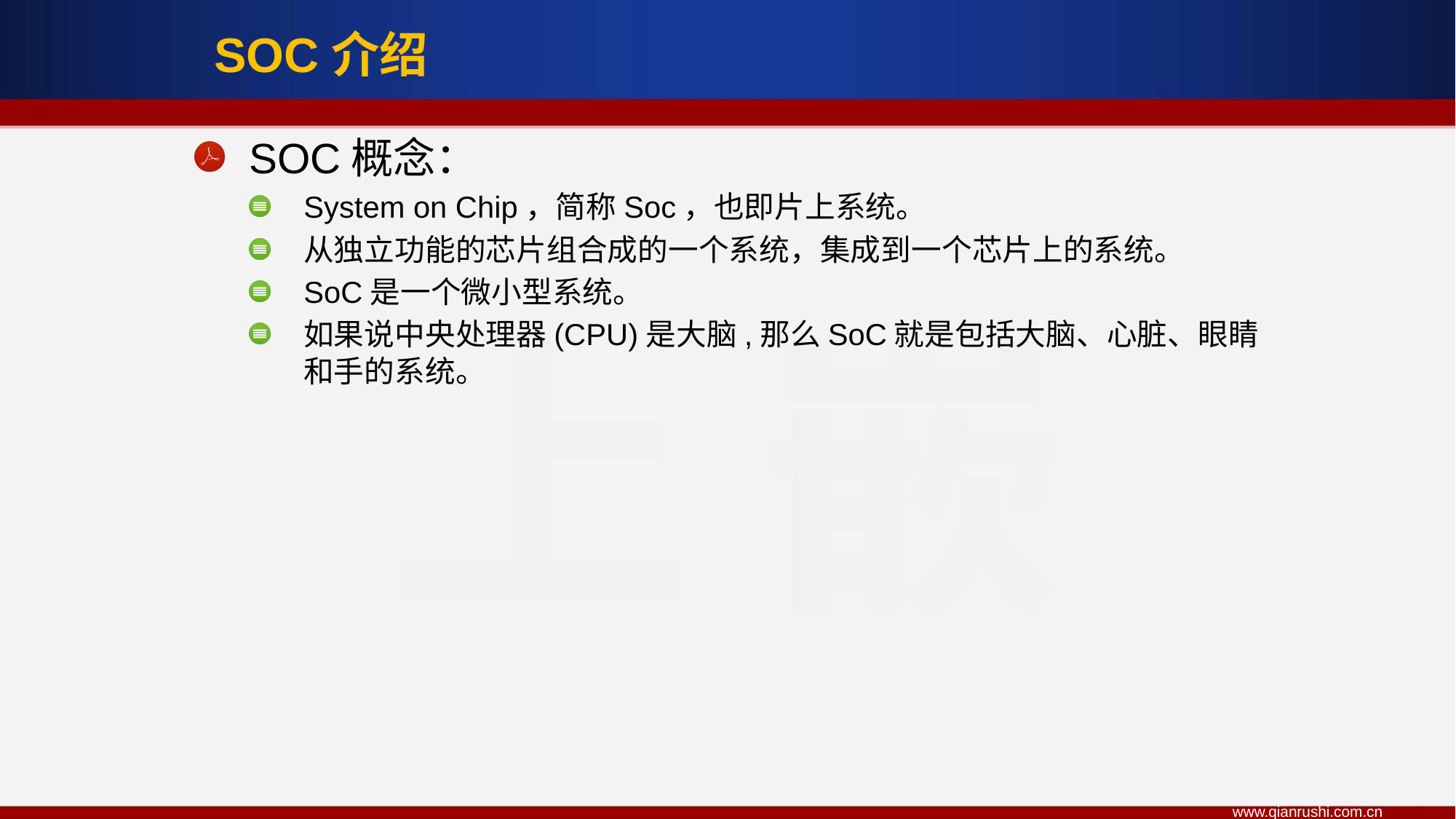

SOC介绍
SOC概念：
System on Chip，简称Soc，也即片上系统。
从独立功能的芯片组合成的一个系统，集成到一个芯片上的系统。
SoC是一个微小型系统。
如果说中央处理器(CPU)是大脑,那么SoC就是包括大脑、心脏、眼睛和手的系统。